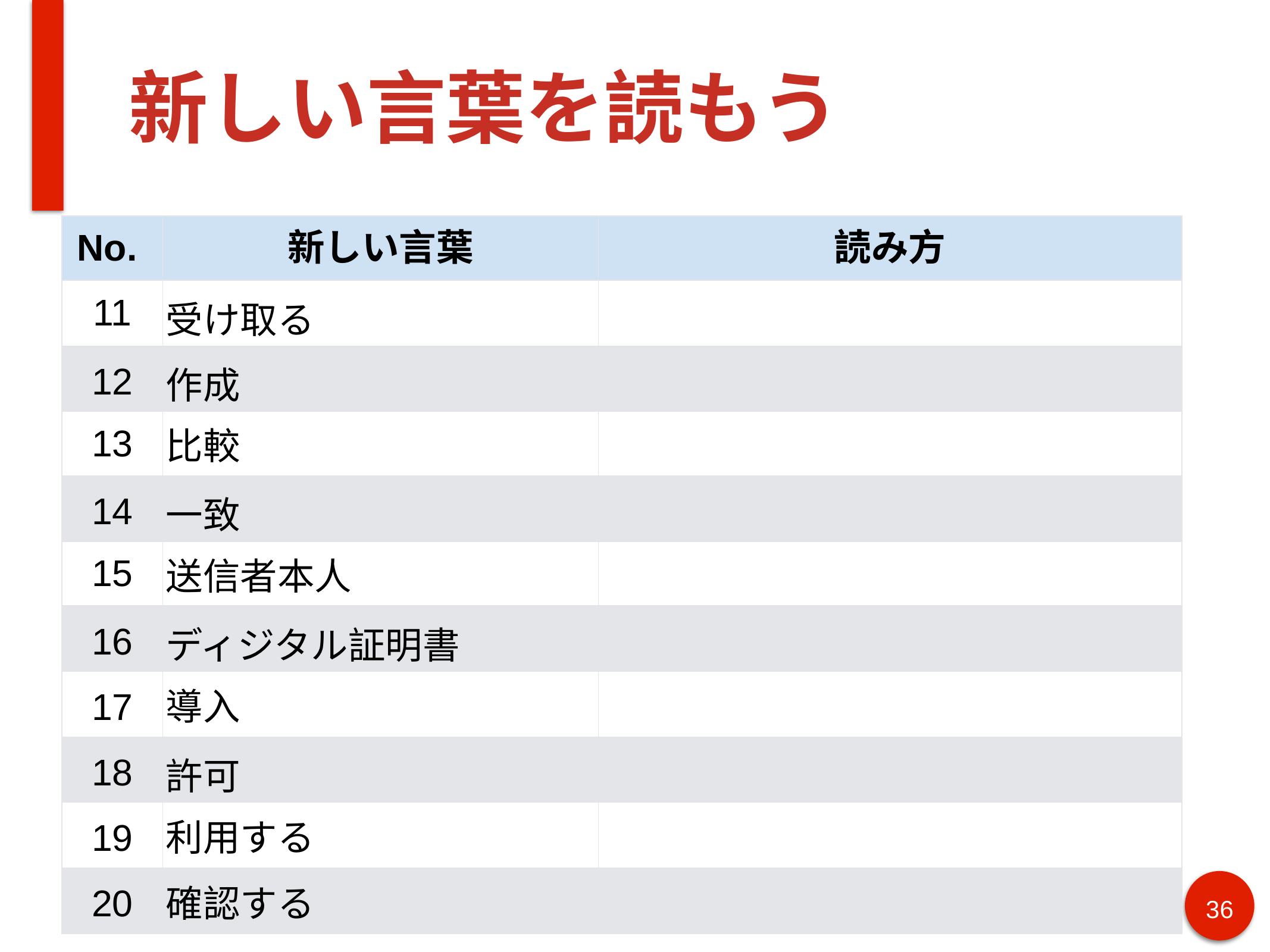

# 新しい言葉を読もう
| No. | 新しい言葉 | 読み方 |
| --- | --- | --- |
| 11 | 受け取る |  |
| 12 | 作成 |  |
| 13 | 比較 |  |
| 14 | 一致 |  |
| 15 | 送信者本人 |  |
| 16 | ディジタル証明書 |  |
| 17 | 導入 |  |
| 18 | 許可 |  |
| 19 | 利用する |  |
| 20 | 確認する |  |
36